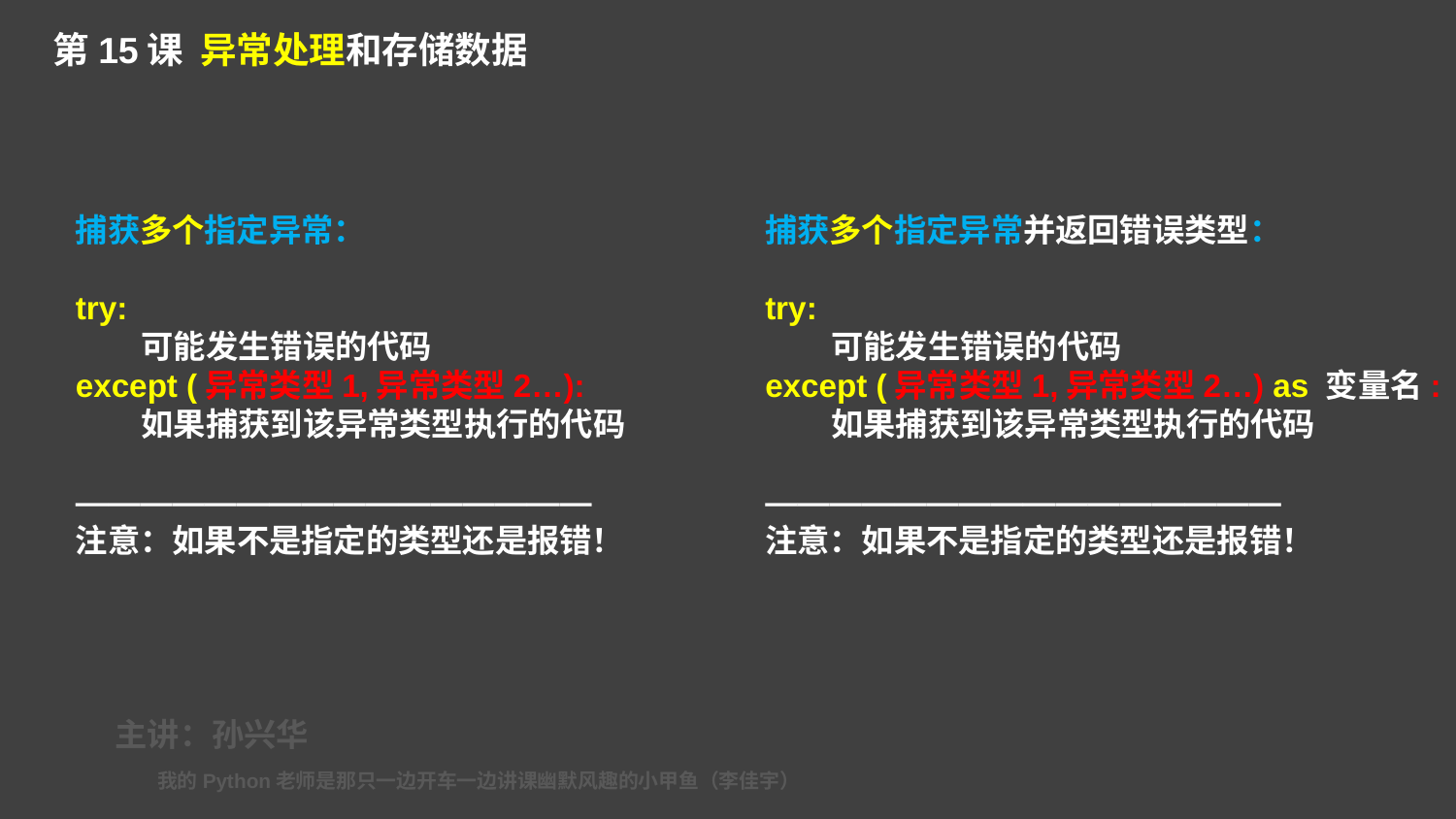

第15课  异常处理和存储数据
捕获多个指定异常：

try:
        可能发生错误的代码
except (异常类型1,异常类型2…):
        如果捕获到该异常类型执行的代码

————————————————
注意：如果不是指定的类型还是报错！
捕获多个指定异常并返回错误类型：

try:
        可能发生错误的代码
except (异常类型1,异常类型2…) as 变量名:
        如果捕获到该异常类型执行的代码

————————————————
注意：如果不是指定的类型还是报错！